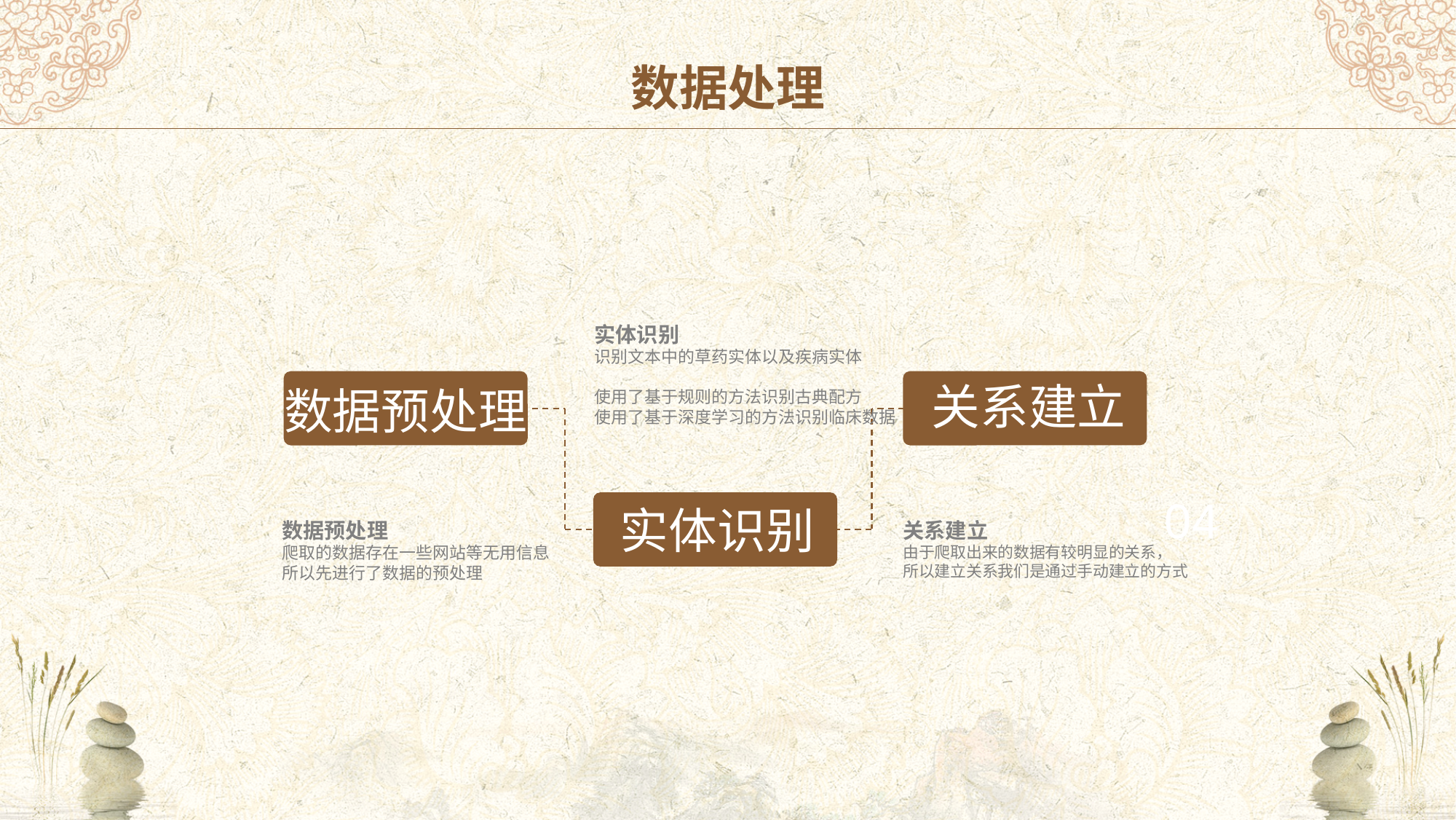

数据处理
实体识别
识别文本中的草药实体以及疾病实体

使用了基于规则的方法识别古典配方
使用了基于深度学习的方法识别临床数据

关系建立
数据预处理
04

实体识别
数据预处理
爬取的数据存在一些网站等无用信息
所以先进行了数据的预处理

关系建立
由于爬取出来的数据有较明显的关系，
所以建立关系我们是通过手动建立的方式